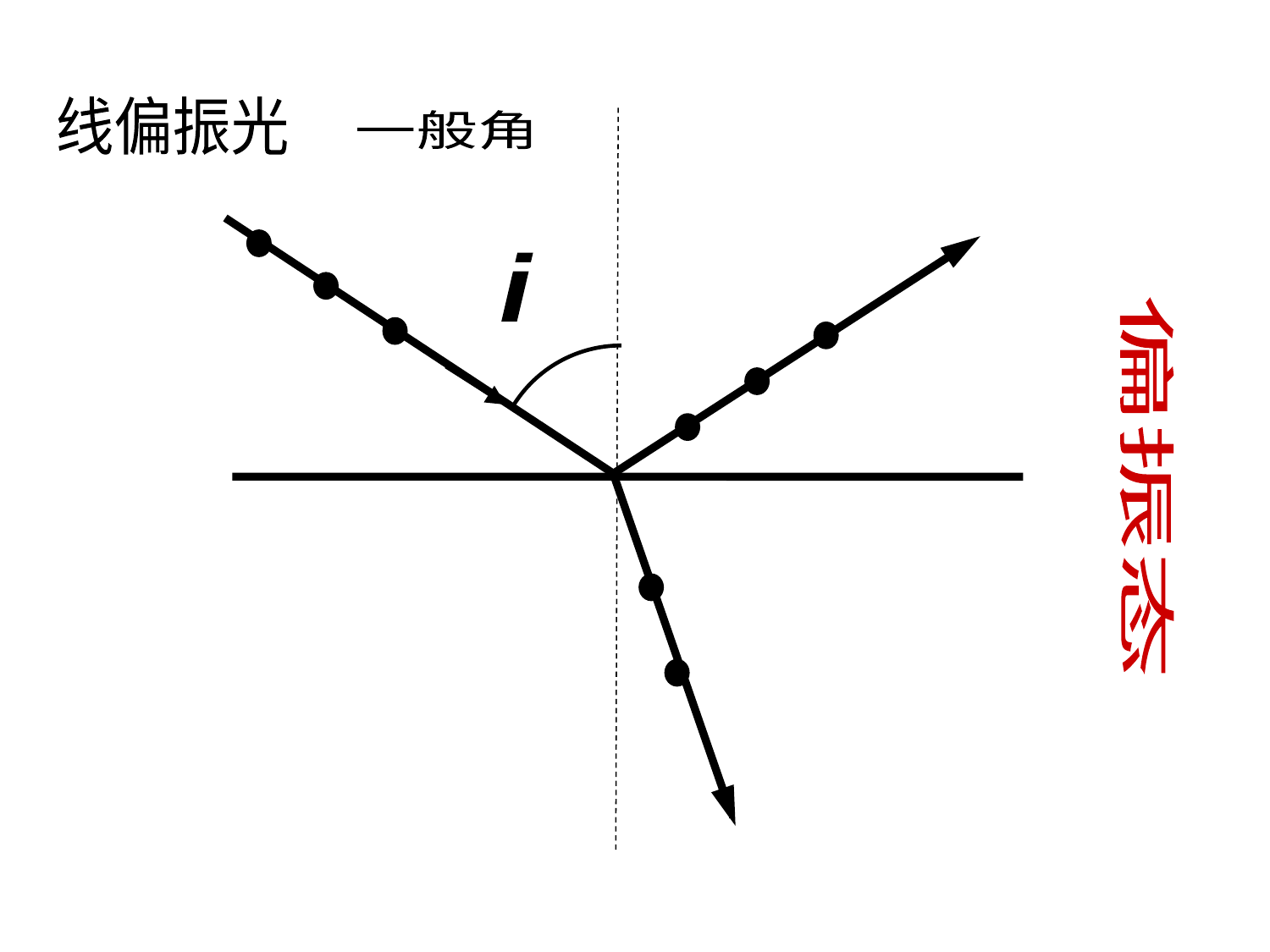

续
线偏振光
一般角

？

偏振态

？

i